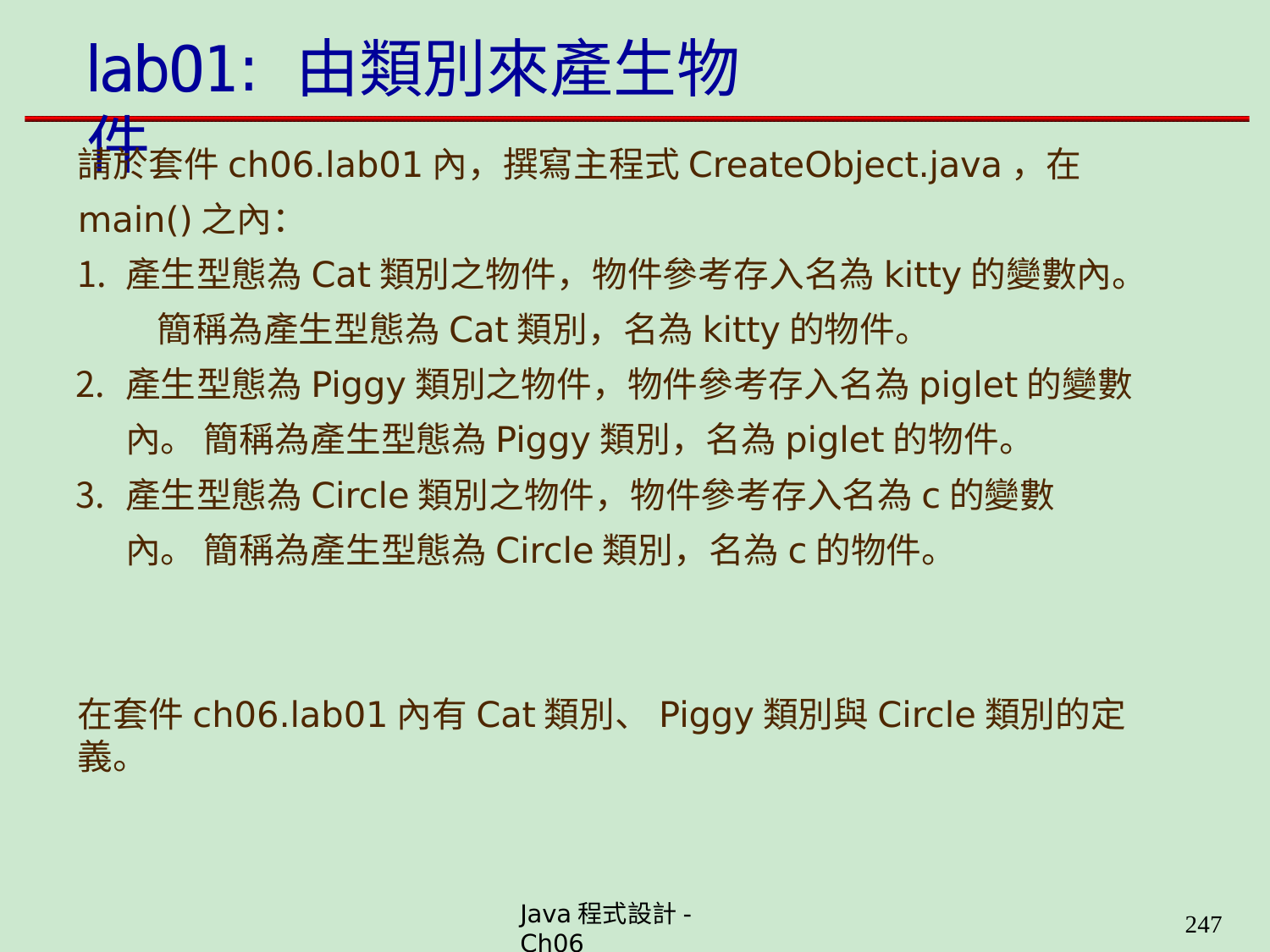

# lab01: 由類別來產生物件
請於套件ch06.lab01內，撰寫主程式CreateObject.java，在
main()之內：
產生型態為Cat類別之物件，物件參考存入名為kitty的變數內。
簡稱為產生型態為Cat類別，名為kitty的物件。
產生型態為Piggy類別之物件，物件參考存入名為piglet的變數內。 簡稱為產生型態為Piggy類別，名為piglet的物件。
產生型態為Circle類別之物件，物件參考存入名為c的變數內。 簡稱為產生型態為Circle類別，名為c的物件。
在套件ch06.lab01內有Cat類別、Piggy類別與Circle類別的定義。
Java程式設計-Ch06
247